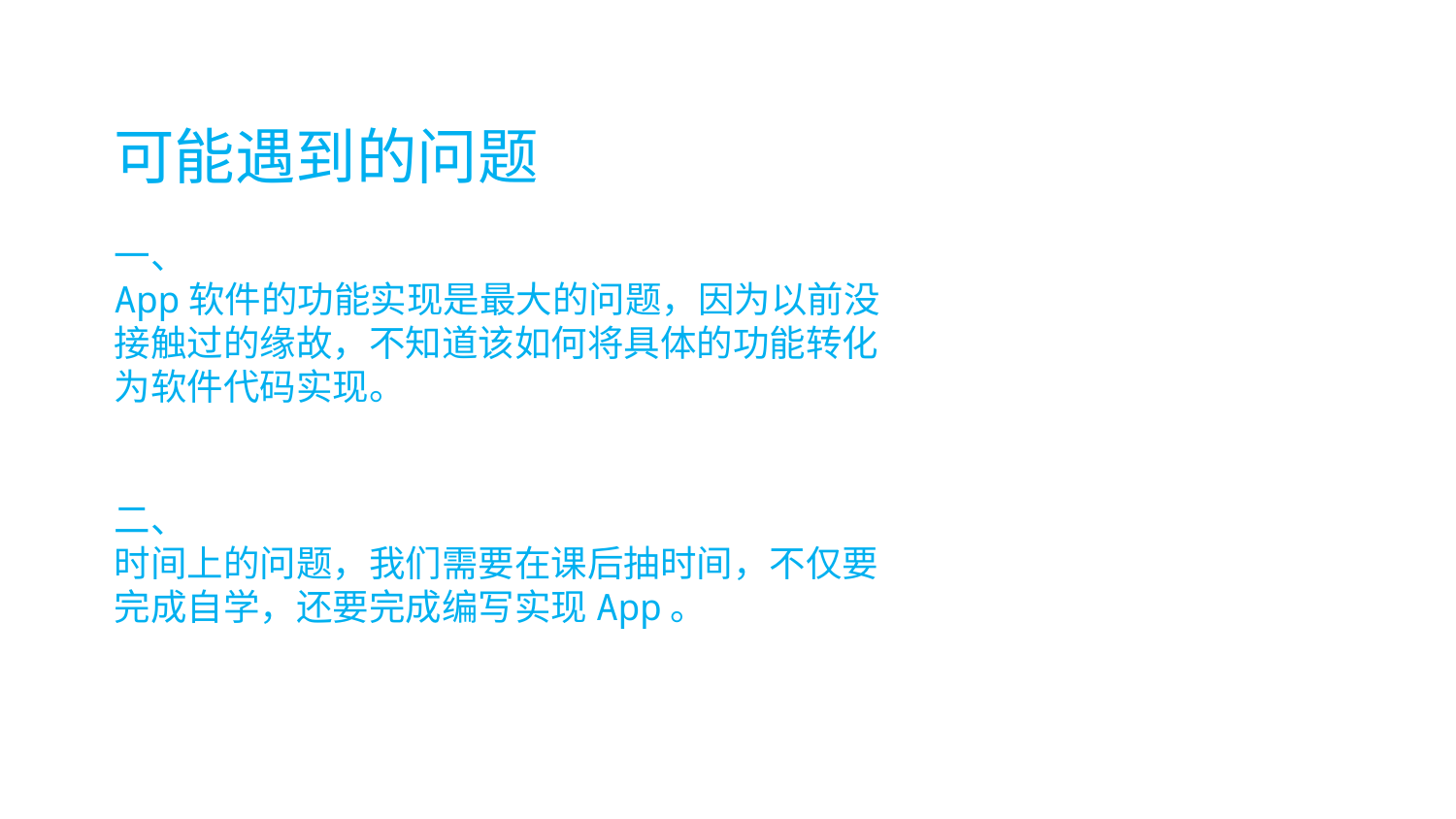

可能遇到的问题
一、
App软件的功能实现是最大的问题，因为以前没接触过的缘故，不知道该如何将具体的功能转化为软件代码实现。
二、
时间上的问题，我们需要在课后抽时间，不仅要完成自学，还要完成编写实现App。